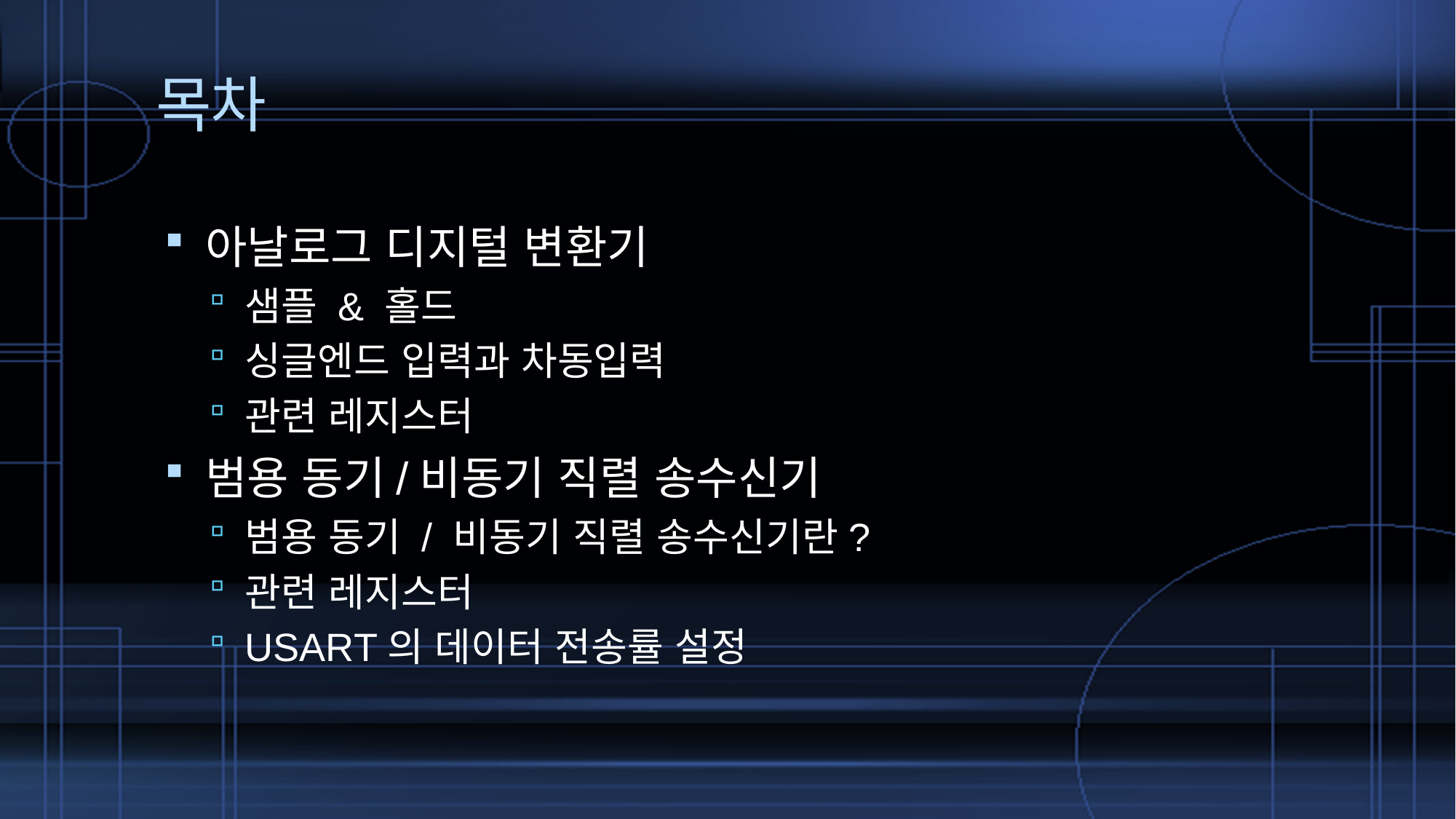

# 목차
아날로그 디지털 변환기
샘플 & 홀드
싱글엔드 입력과 차동입력
관련 레지스터
범용 동기/비동기 직렬 송수신기
범용 동기 / 비동기 직렬 송수신기란?
관련 레지스터
USART의 데이터 전송률 설정